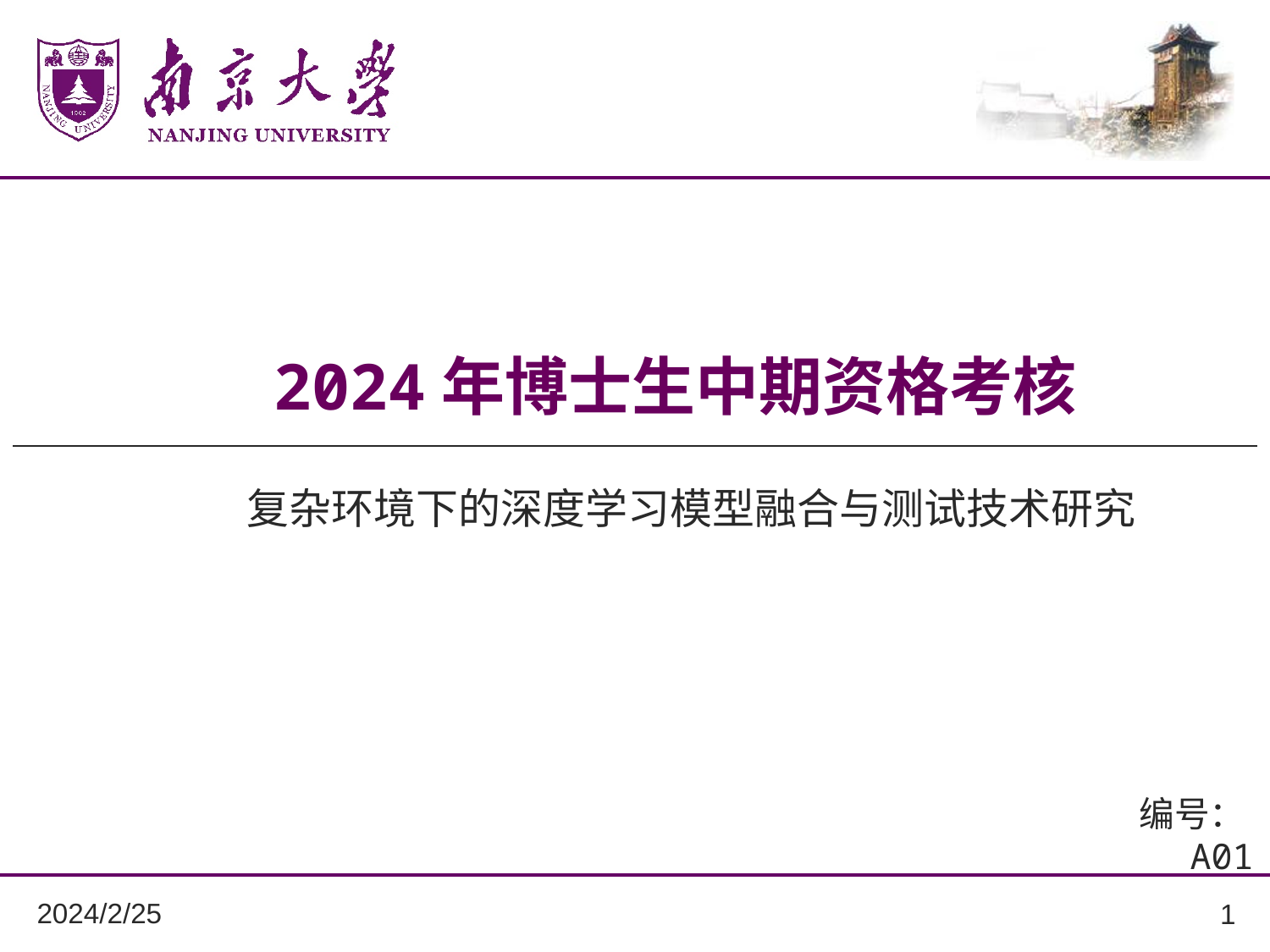

2024年博士生中期资格考核
复杂环境下的深度学习模型融合与测试技术研究
编号：A01